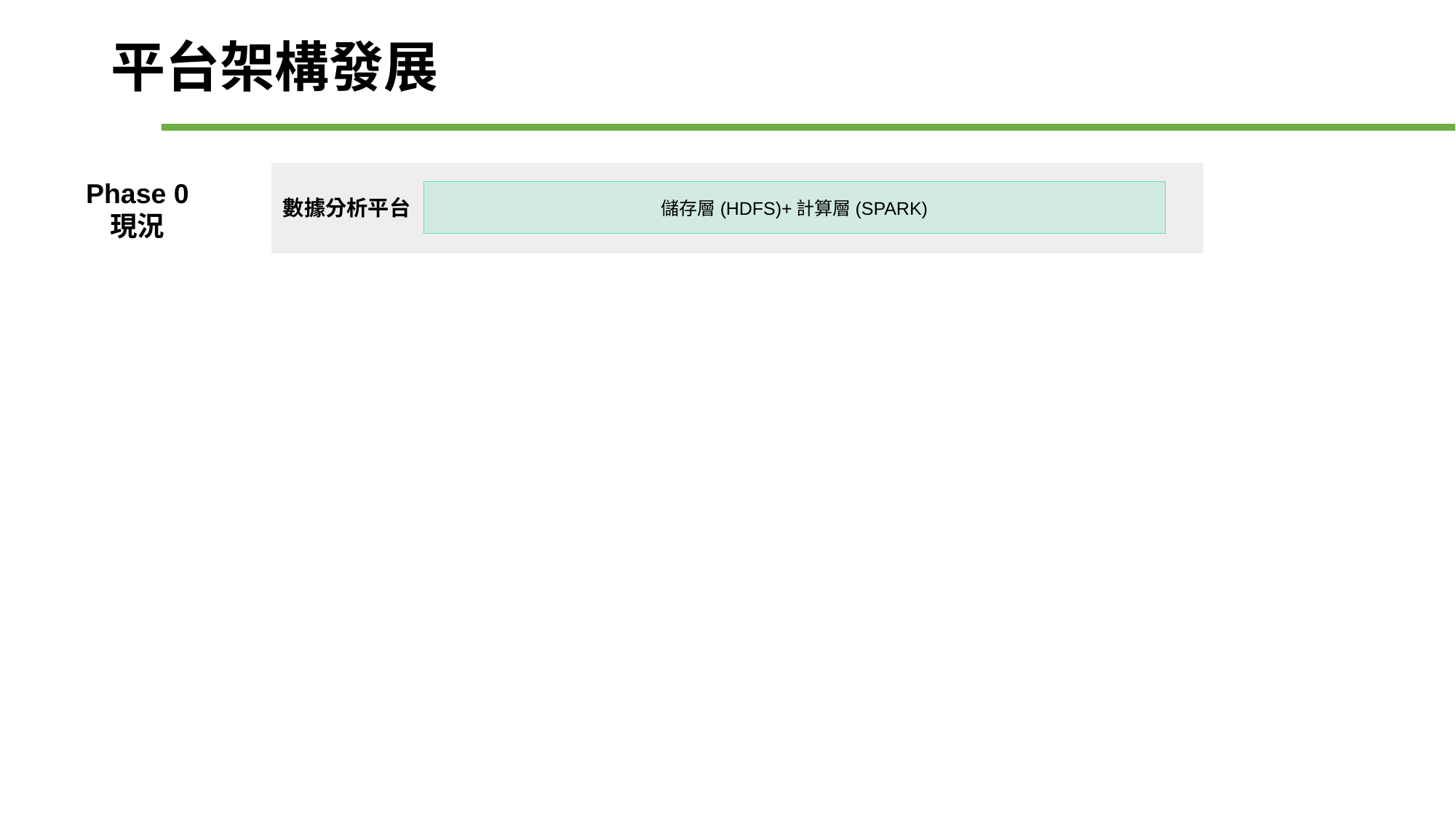

# 平台架構發展

Phase 0
現況
儲存層(HDFS)+計算層(SPARK)
數據分析平台